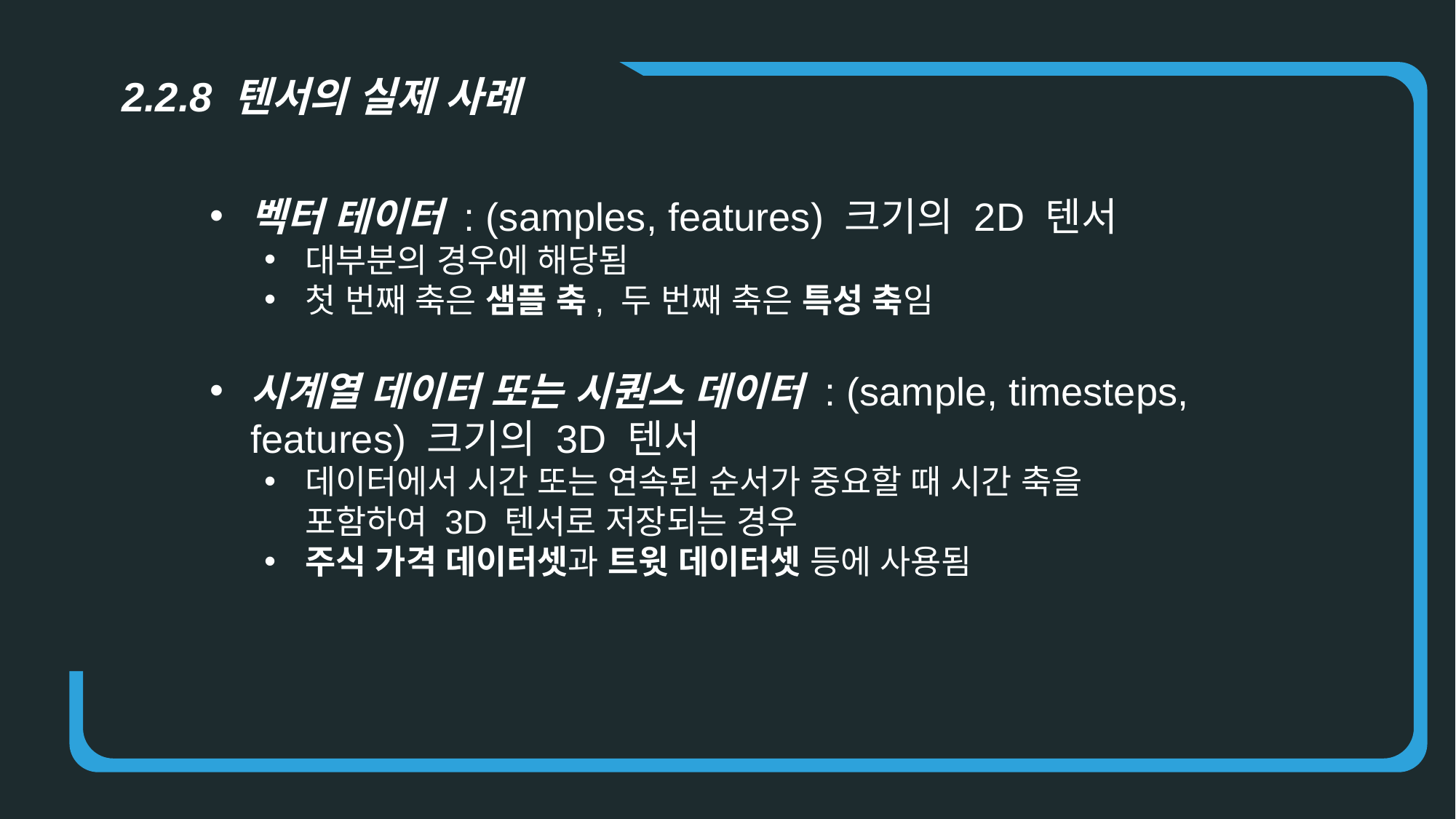

2.2.8 텐서의 실제 사례

벡터 테이터 : (samples, features) 크기의 2D 텐서
대부분의 경우에 해당됨
첫 번째 축은 샘플 축, 두 번째 축은 특성 축임

시계열 데이터 또는 시퀀스 데이터 : (sample, timesteps, features) 크기의 3D 텐서
데이터에서 시간 또는 연속된 순서가 중요할 때 시간 축을 포함하여 3D 텐서로 저장되는 경우
주식 가격 데이터셋과 트윗 데이터셋 등에 사용됨